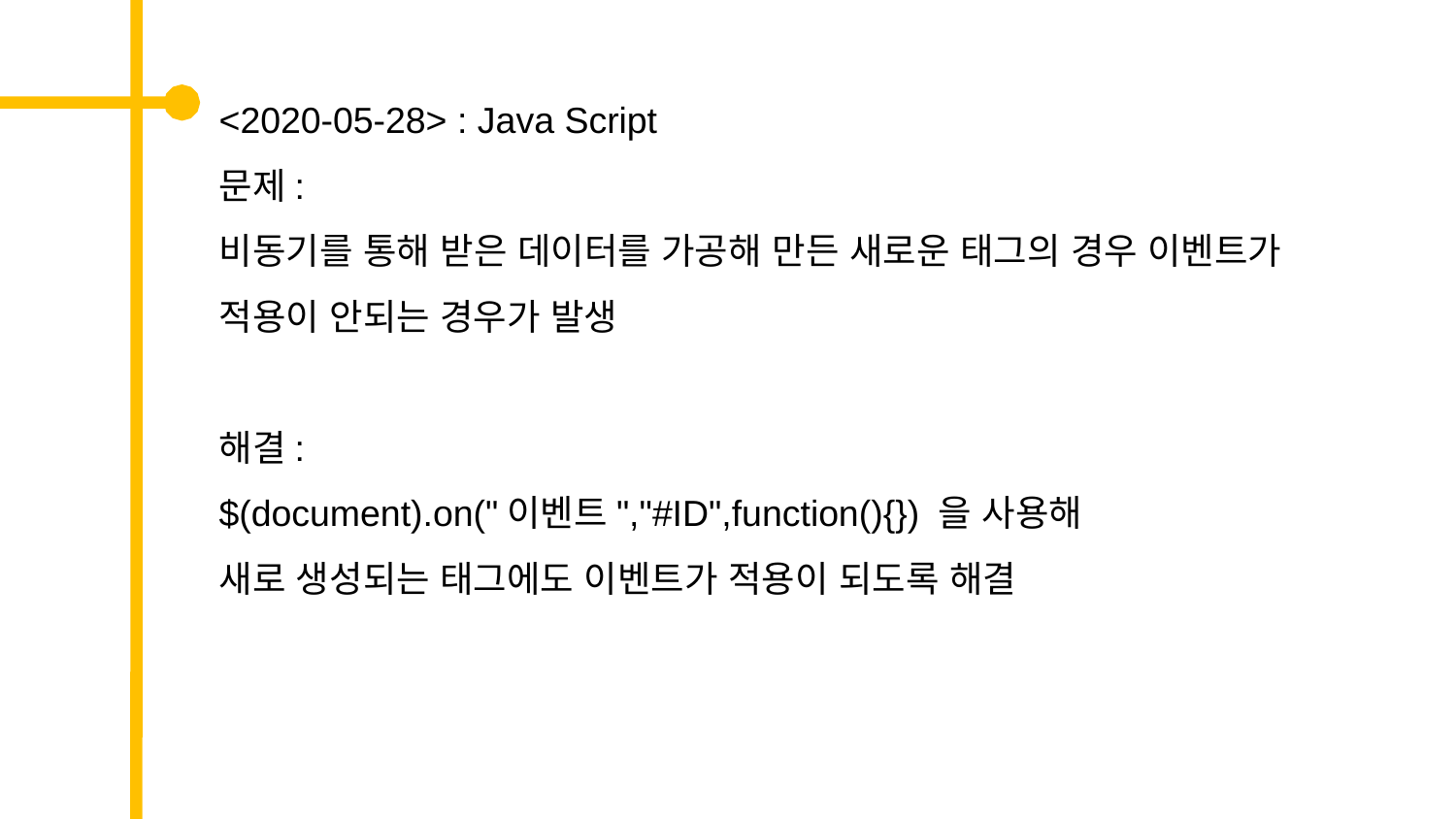

<2020-05-28> : Java Script
문제:
비동기를 통해 받은 데이터를 가공해 만든 새로운 태그의 경우 이벤트가 적용이 안되는 경우가 발생

해결:
$(document).on("이벤트","#ID",function(){}) 을 사용해
새로 생성되는 태그에도 이벤트가 적용이 되도록 해결